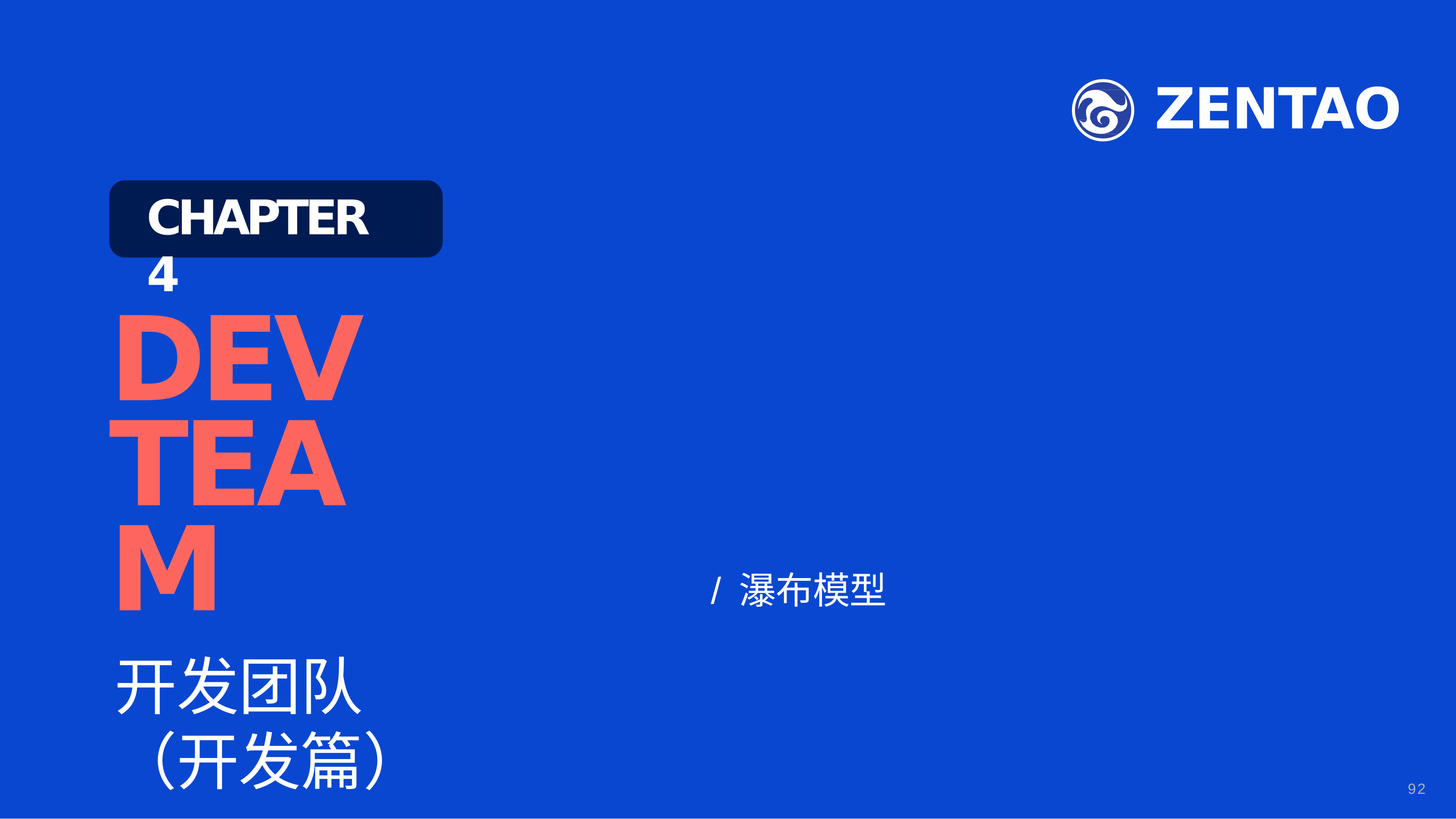

ZENTAO

CHAPTER 4
# DEV TEAM
开发团队（开发篇）
/ 瀑布模型
92